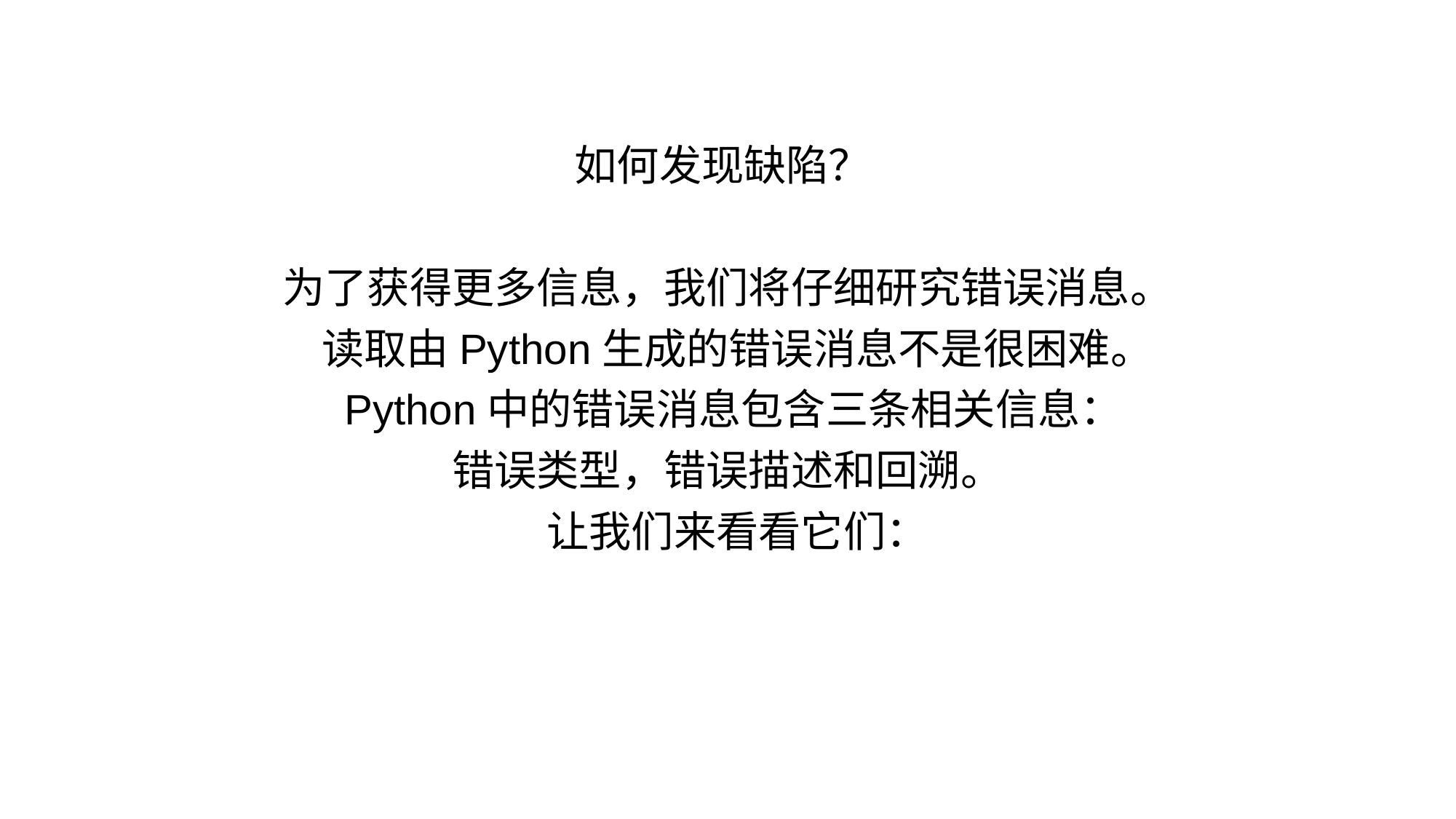

如何发现缺陷？

为了获得更多信息，我们将仔细研究错误消息。
 读取由Python生成的错误消息不是很困难。
 Python中的错误消息包含三条相关信息：
错误类型，错误描述和回溯。
 让我们来看看它们：